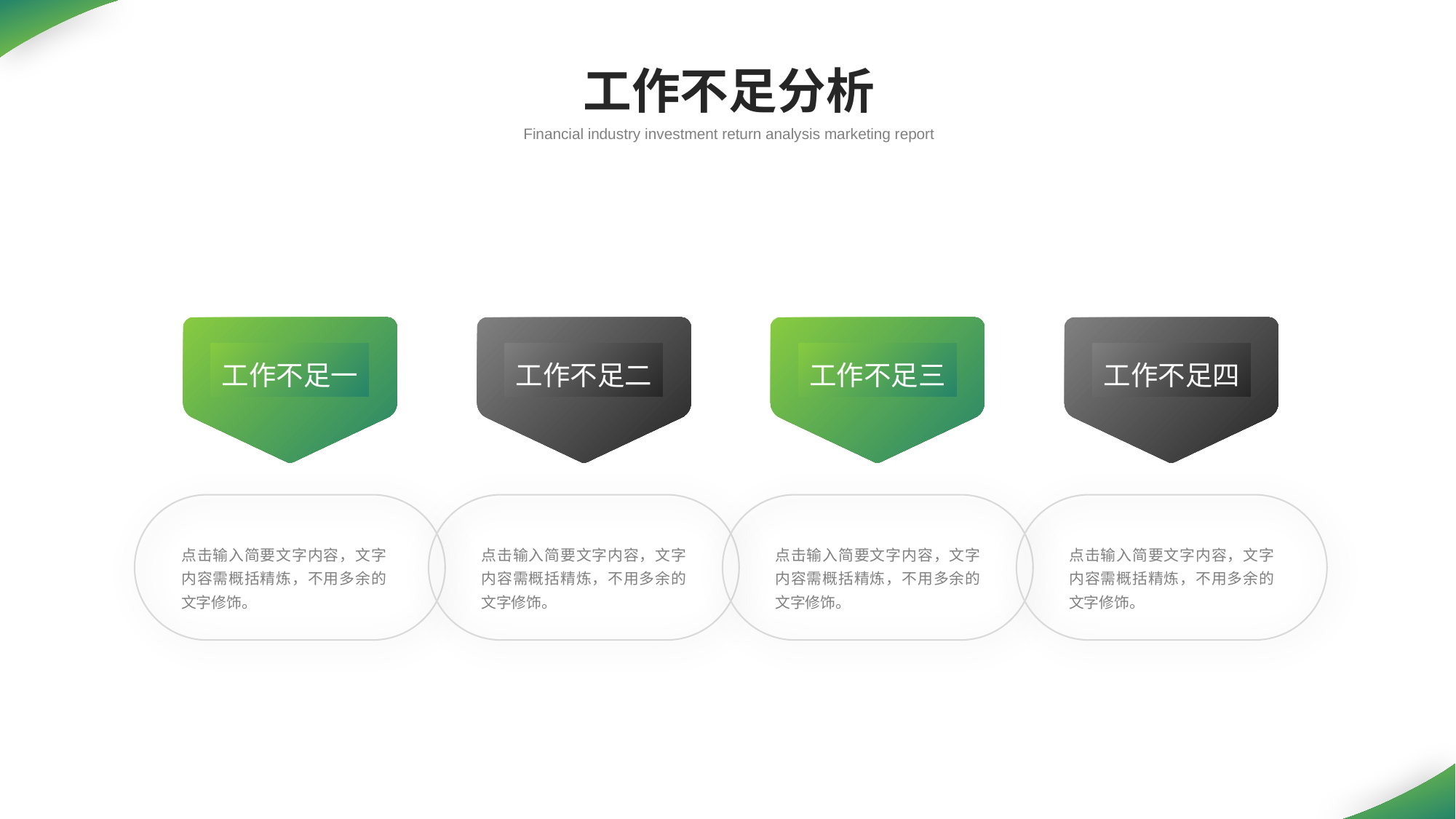

工作不足分析
Financial industry investment return analysis marketing report

工作不足一

工作不足二

工作不足三

工作不足四

点击输入简要文字内容，文字内容需概括精炼，不用多余的文字修饰。

点击输入简要文字内容，文字内容需概括精炼，不用多余的文字修饰。

点击输入简要文字内容，文字内容需概括精炼，不用多余的文字修饰。

点击输入简要文字内容，文字内容需概括精炼，不用多余的文字修饰。